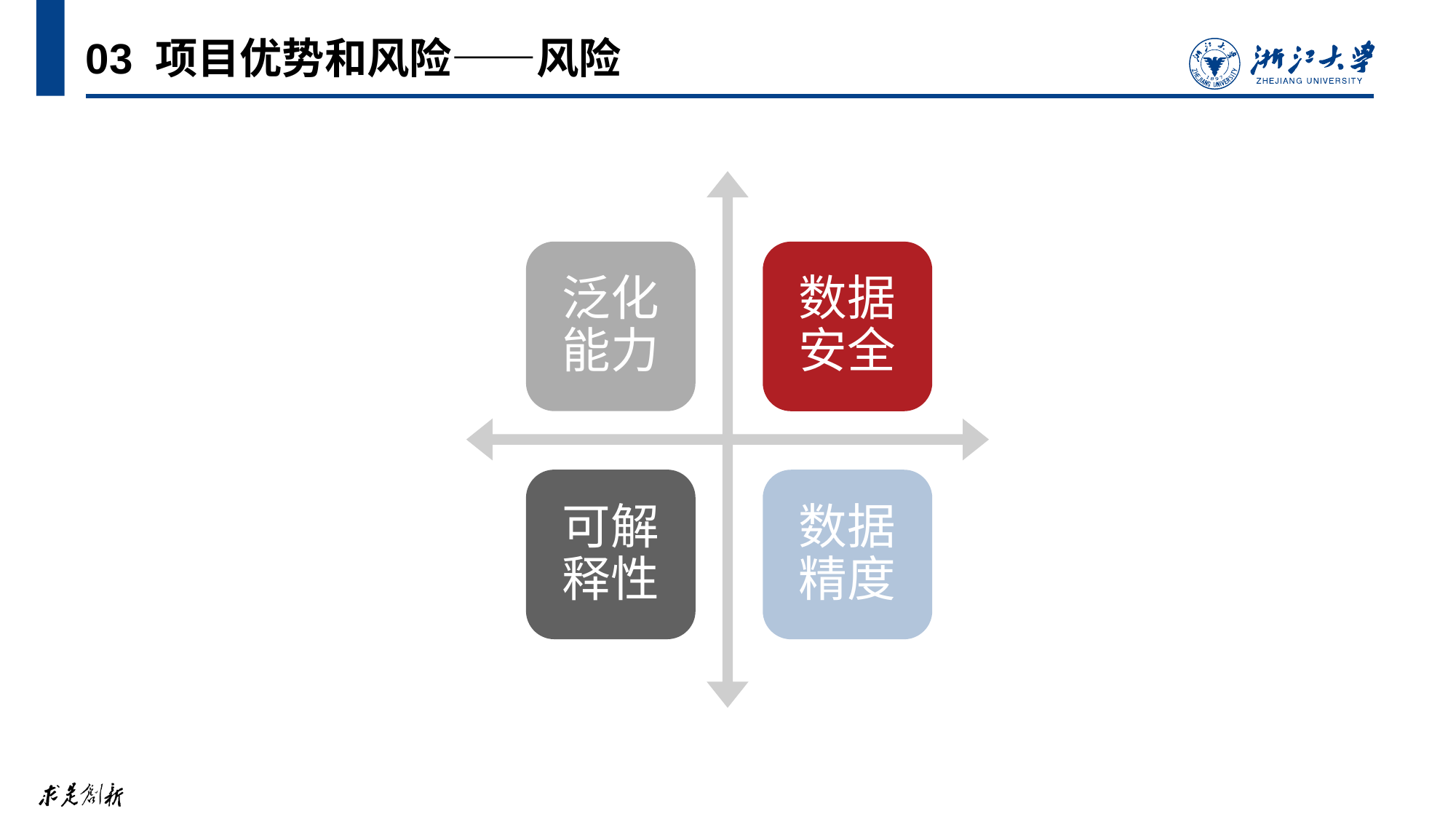

# 03 项目优势和风险——风险

泛化能力
数据安全
可解释性
数据精度